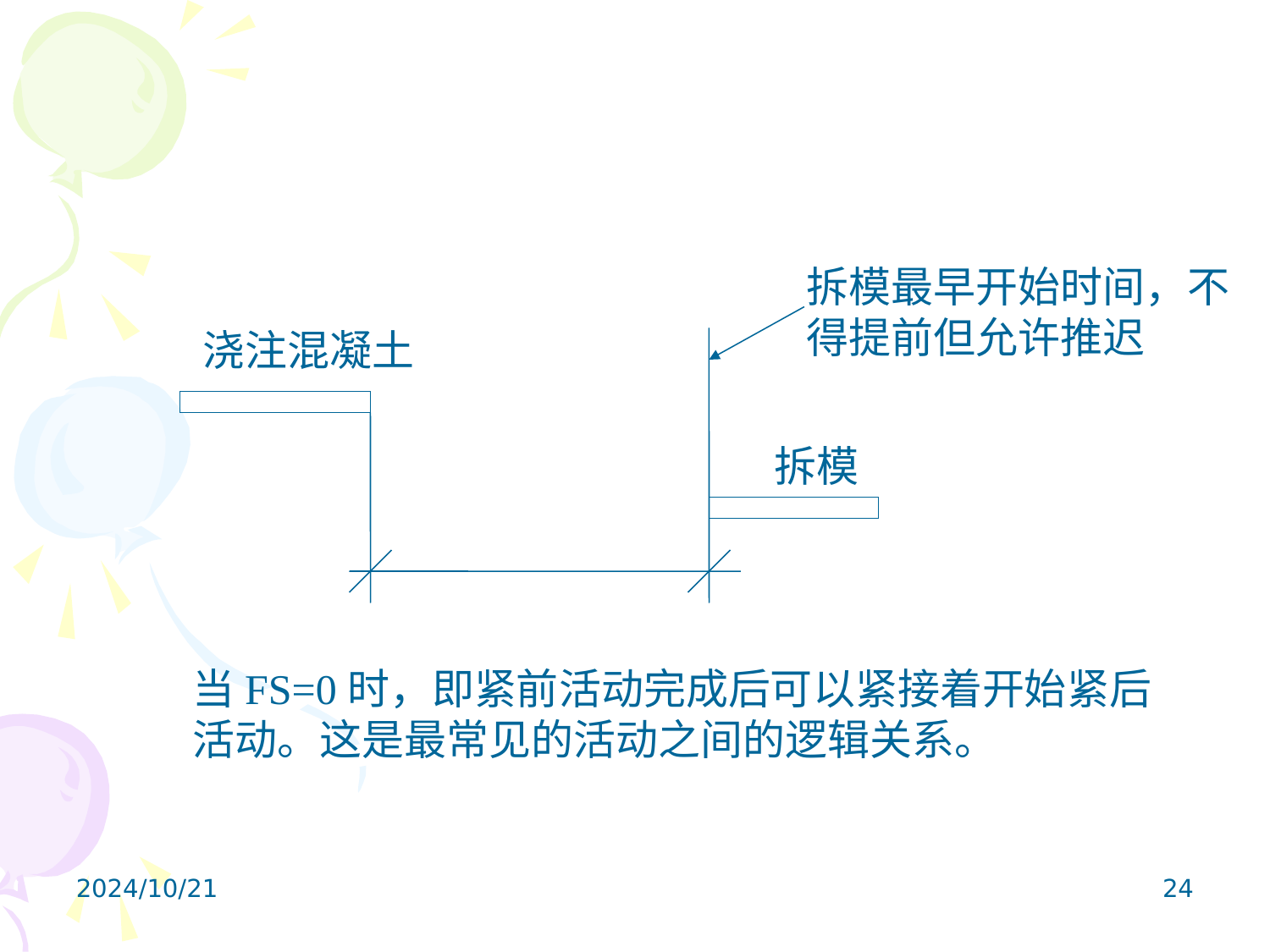

拆模最早开始时间，不得提前但允许推迟

浇注混凝土

拆模

当FS=0时，即紧前活动完成后可以紧接着开始紧后活动。这是最常见的活动之间的逻辑关系。
2024/10/21
24